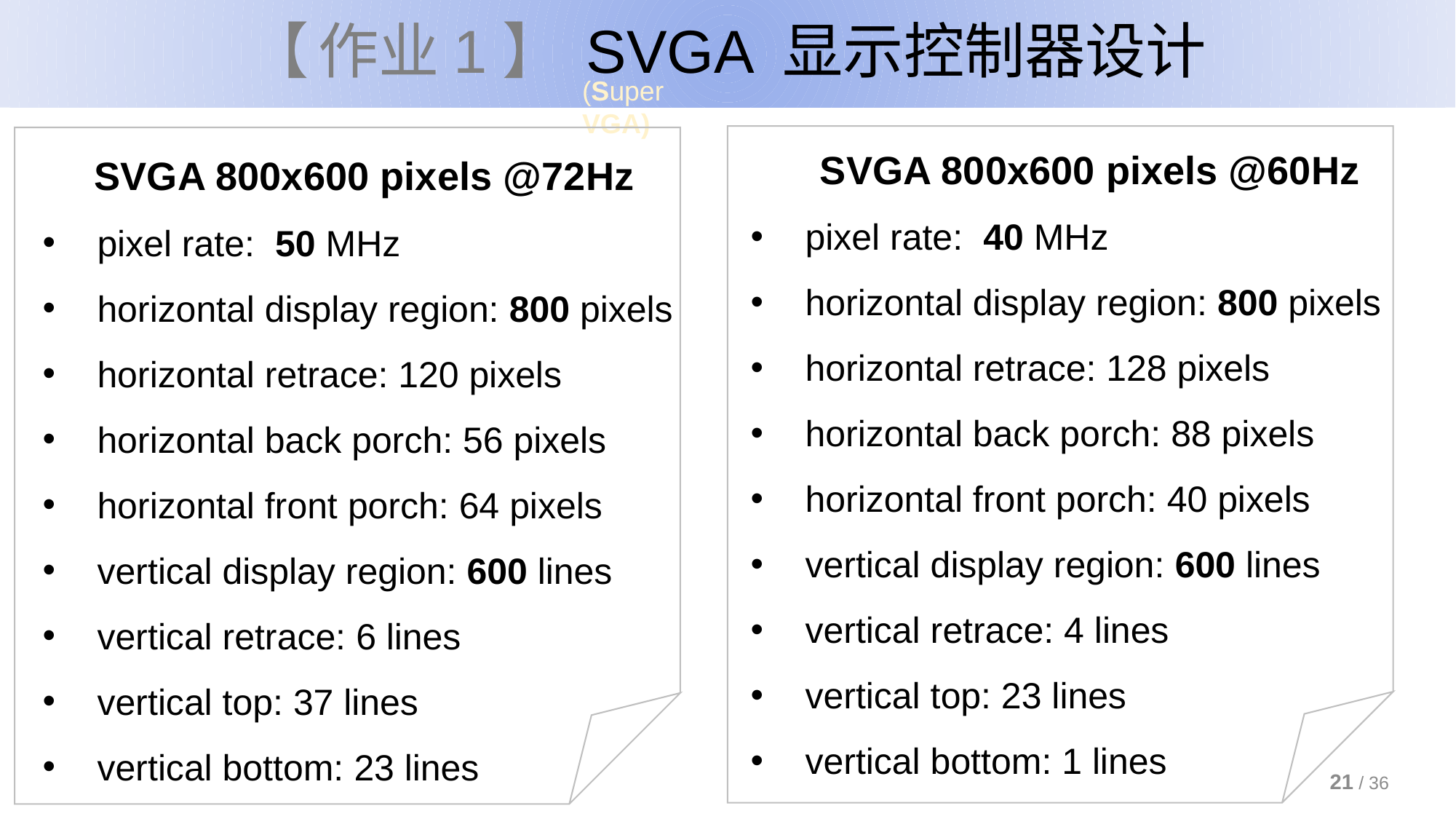

# 【作业1】SVGA 显示控制器设计
(Super VGA)
SVGA 800x600 pixels @60Hz
pixel rate:  40 MHz
horizontal display region: 800 pixels
horizontal retrace: 128 pixels
horizontal back porch: 88 pixels
horizontal front porch: 40 pixels
vertical display region: 600 lines
vertical retrace: 4 lines
vertical top: 23 lines
vertical bottom: 1 lines
SVGA 800x600 pixels @72Hz
pixel rate:  50 MHz
horizontal display region: 800 pixels
horizontal retrace: 120 pixels
horizontal back porch: 56 pixels
horizontal front porch: 64 pixels
vertical display region: 600 lines
vertical retrace: 6 lines
vertical top: 37 lines
vertical bottom: 23 lines

21 / 36